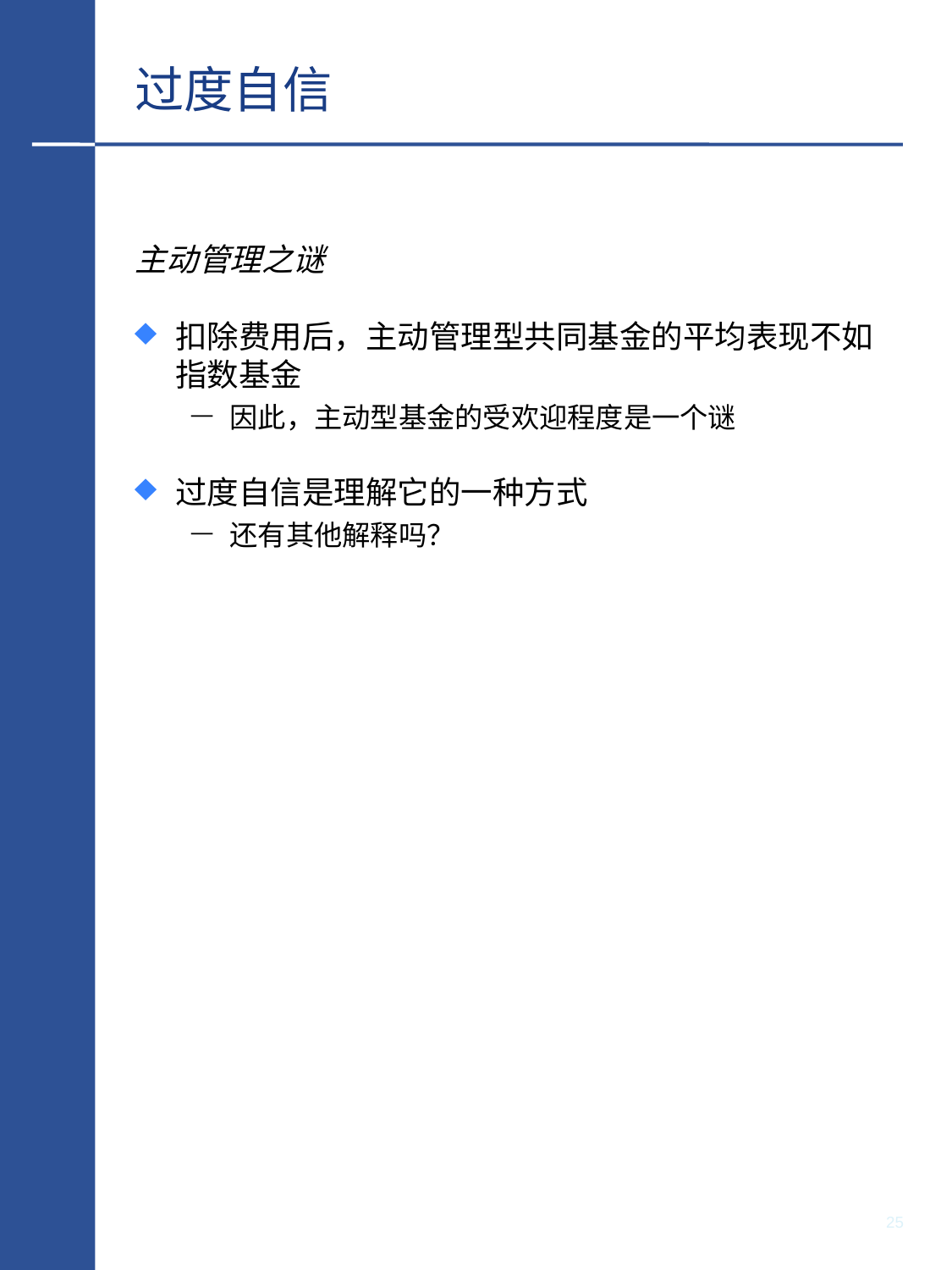

# 过度自信
主动管理之谜
扣除费用后，主动管理型共同基金的平均表现不如指数基金
因此，主动型基金的受欢迎程度是一个谜
过度自信是理解它的一种方式
还有其他解释吗？

25